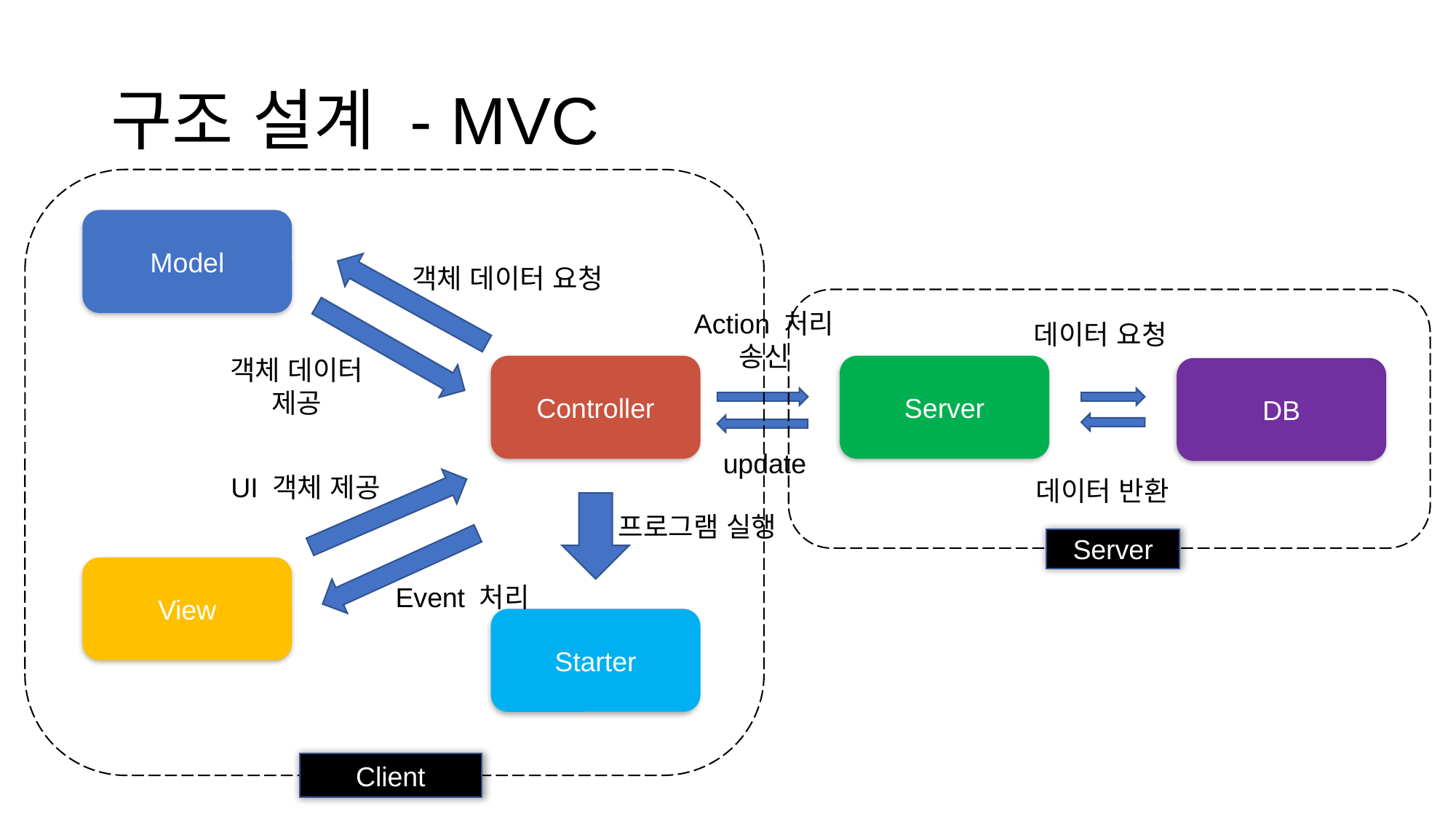

# 구조 설계 - MVC

Model
객체 데이터 요청

Action 처리 송신
데이터 요청

객체 데이터 제공
Controller
Server
DB

update
UI 객체 제공
데이터 반환

프로그램 실행
Server

View
Event 처리
Starter
Client